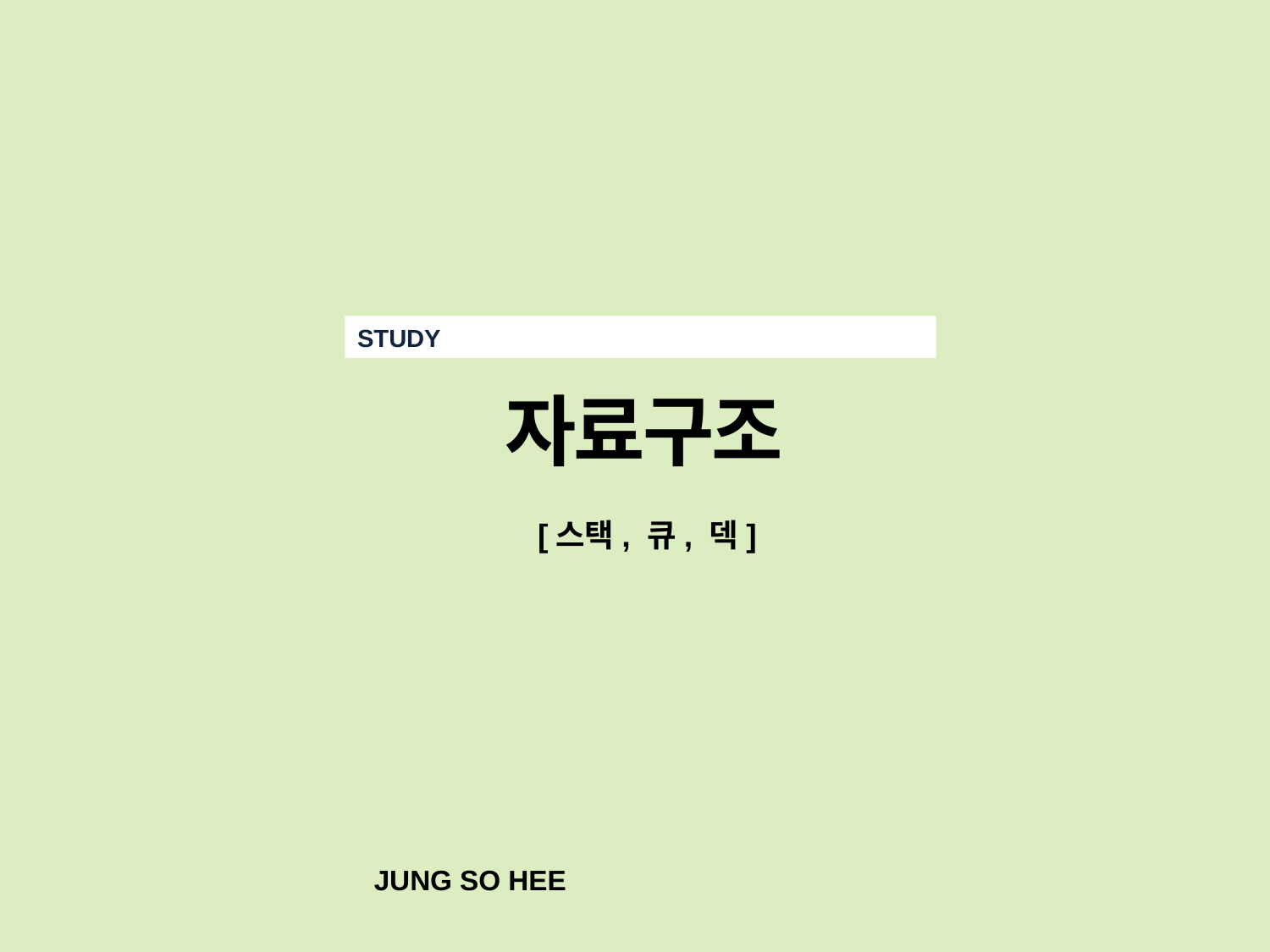

STUDY
 자료구조
[스택, 큐, 덱]
JUNG SO HEE